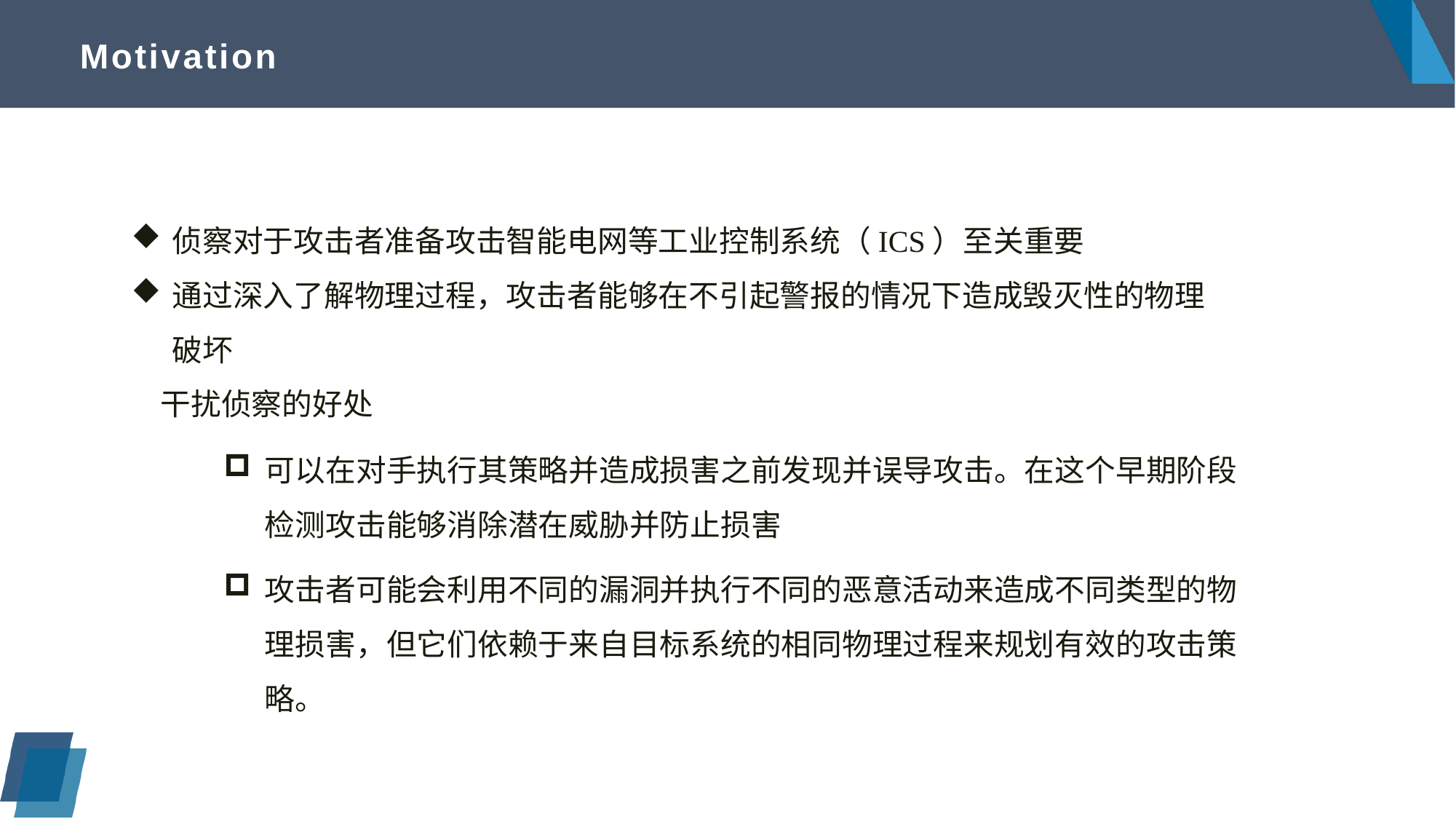

# Motivation
侦察对于攻击者准备攻击智能电网等工业控制系统（ICS）至关重要
通过深入了解物理过程，攻击者能够在不引起警报的情况下造成毁灭性的物理破坏
干扰侦察的好处
可以在对手执行其策略并造成损害之前发现并误导攻击。在这个早期阶段检测攻击能够消除潜在威胁并防止损害
攻击者可能会利用不同的漏洞并执行不同的恶意活动来造成不同类型的物理损害，但它们依赖于来自目标系统的相同物理过程来规划有效的攻击策略。